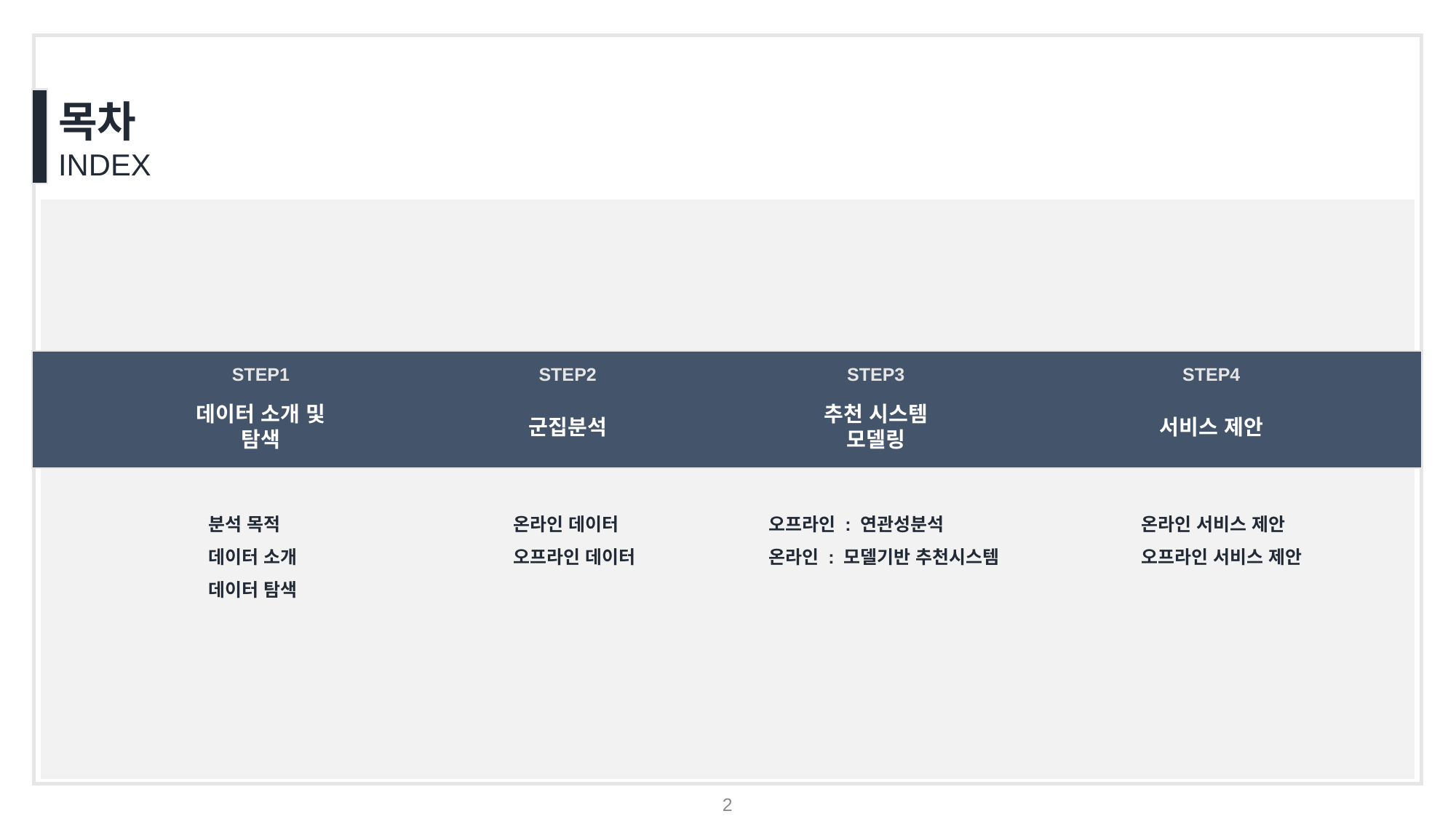

목차
INDEX

STEP1
STEP2
STEP3
STEP4
추천 시스템
모델링
데이터 소개 및 탐색
서비스 제안
군집분석
분석 목적
데이터 소개
데이터 탐색
온라인 데이터
오프라인 데이터
오프라인 : 연관성분석
온라인 : 모델기반 추천시스템
온라인 서비스 제안
오프라인 서비스 제안
2